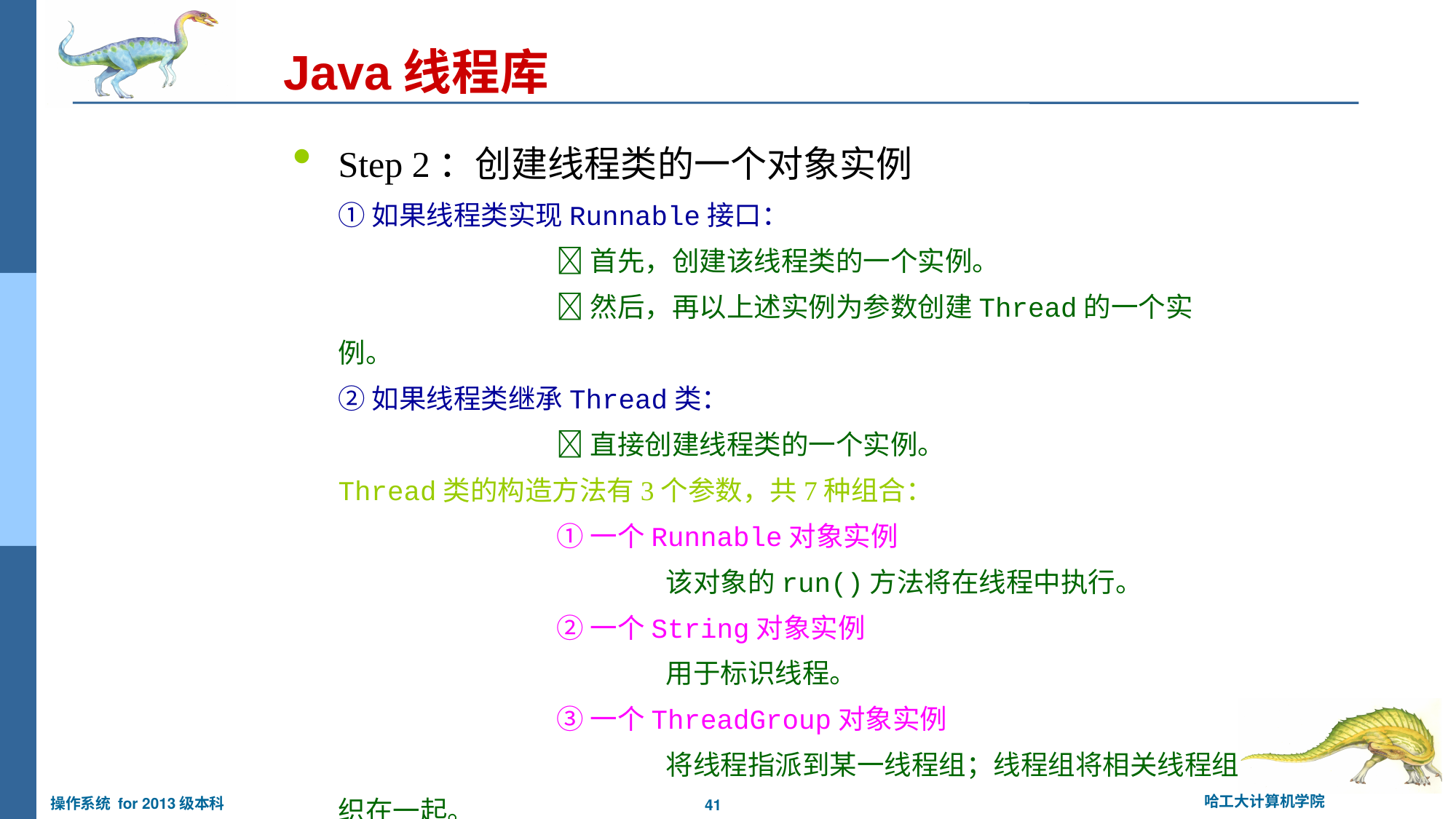

Java线程库
Step 2：创建线程类的一个对象实例
① 如果线程类实现Runnable接口：
		⇒ 首先，创建该线程类的一个实例。
		⇒ 然后，再以上述实例为参数创建Thread的一个实例。
② 如果线程类继承Thread类：
		⇒ 直接创建线程类的一个实例。
Thread类的构造方法有3个参数，共7种组合：
		① 一个Runnable对象实例
			该对象的run()方法将在线程中执行。
		② 一个String对象实例
			用于标识线程。
		③ 一个ThreadGroup对象实例
			将线程指派到某一线程组；线程组将相关线程组织在一起。